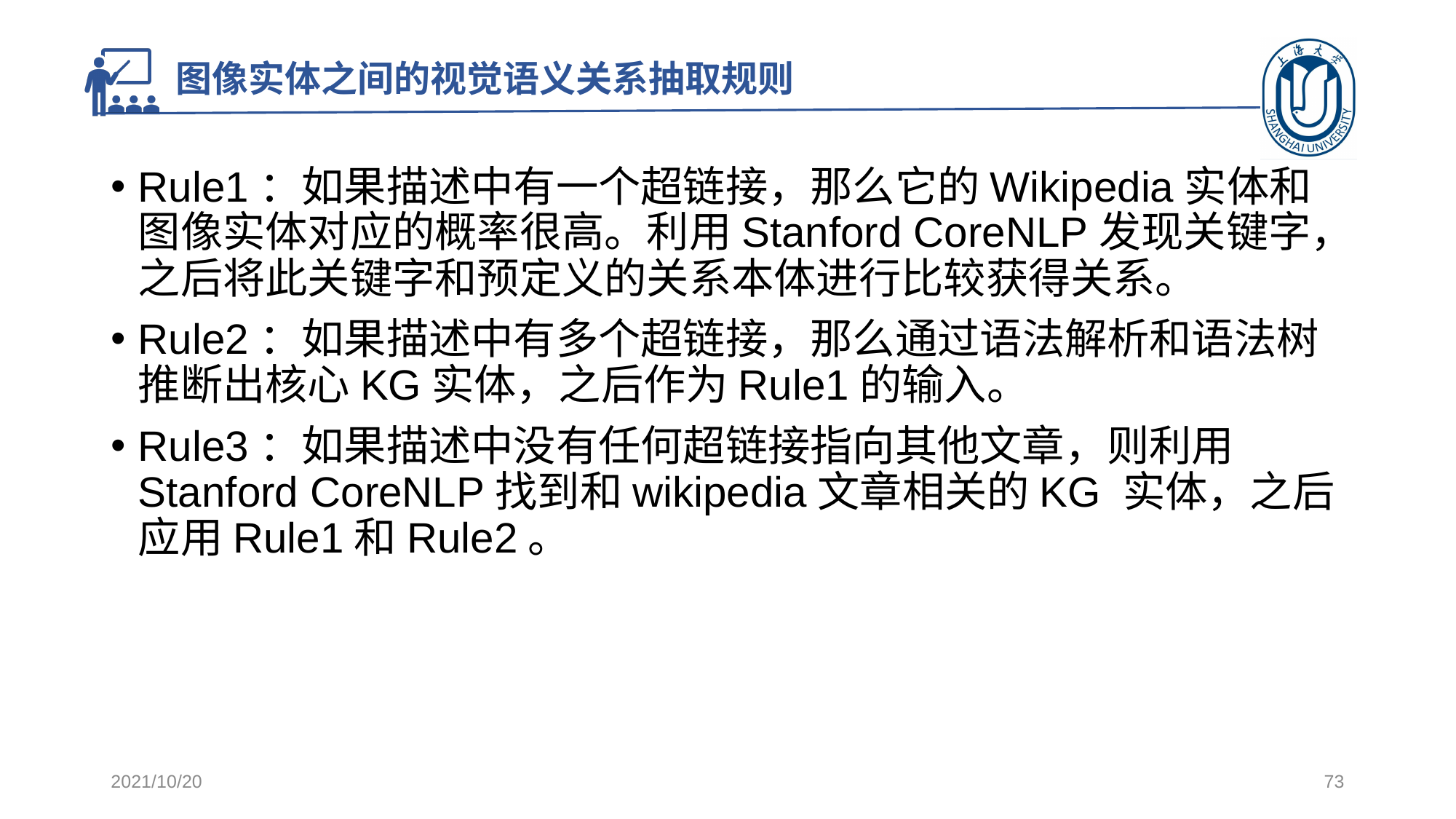

# 图像实体之间的视觉语义关系抽取规则
Rule1：如果描述中有一个超链接，那么它的Wikipedia实体和图像实体对应的概率很高。利用Stanford CoreNLP发现关键字，之后将此关键字和预定义的关系本体进行比较获得关系。
Rule2：如果描述中有多个超链接，那么通过语法解析和语法树推断出核心KG实体，之后作为Rule1的输入。
Rule3：如果描述中没有任何超链接指向其他文章，则利用Stanford CoreNLP找到和wikipedia文章相关的KG 实体，之后应用Rule1和Rule2。
2021/10/20

73